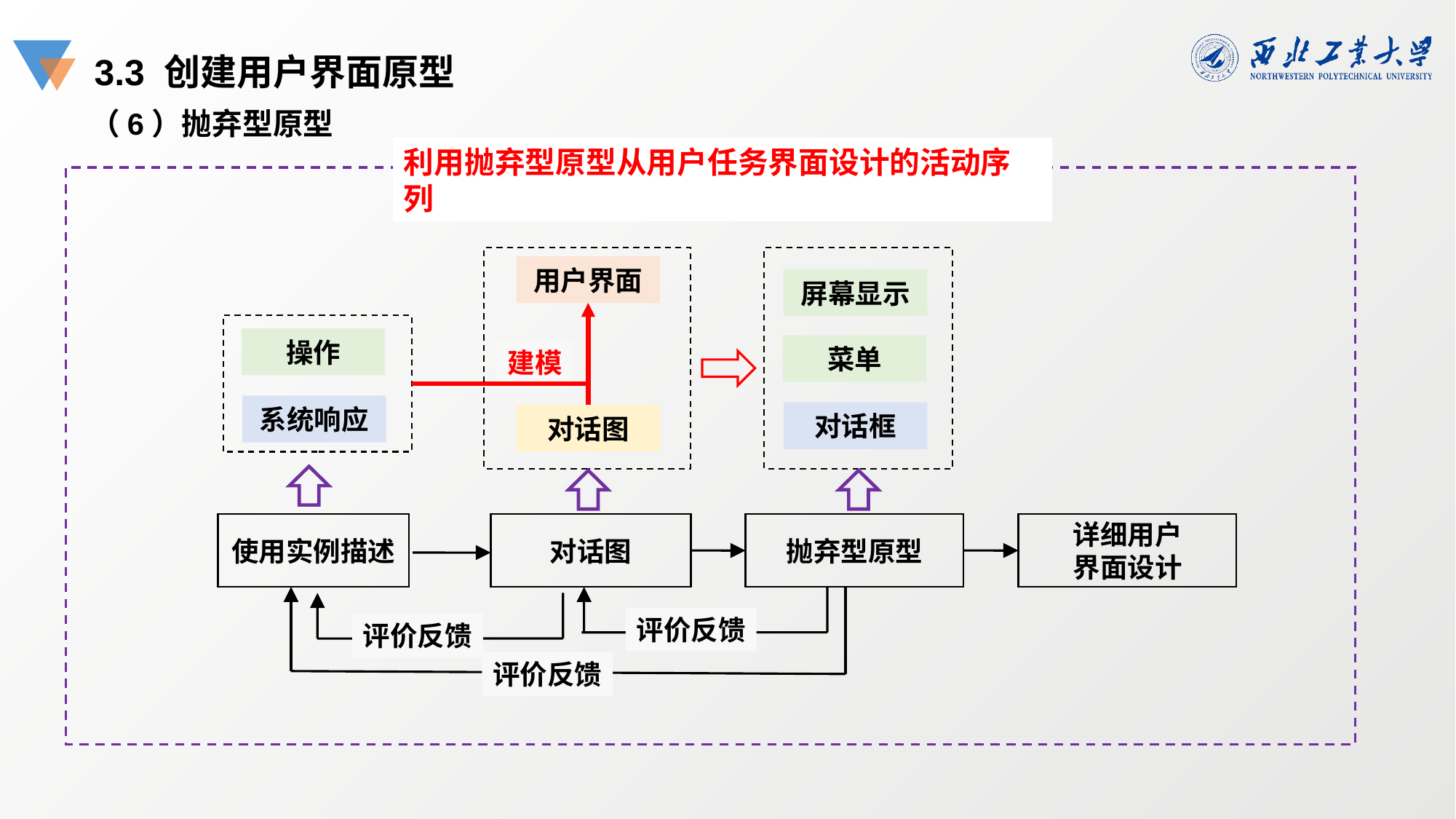

3.3 创建用户界面原型
（6）抛弃型原型
利用抛弃型原型从用户任务界面设计的活动序列

用户界面
屏幕显示

操作
菜单
建模

系统响应
对话框
对话图

使用实例描述
对话图
抛弃型原型
详细用户
界面设计

评价反馈
评价反馈

评价反馈

23